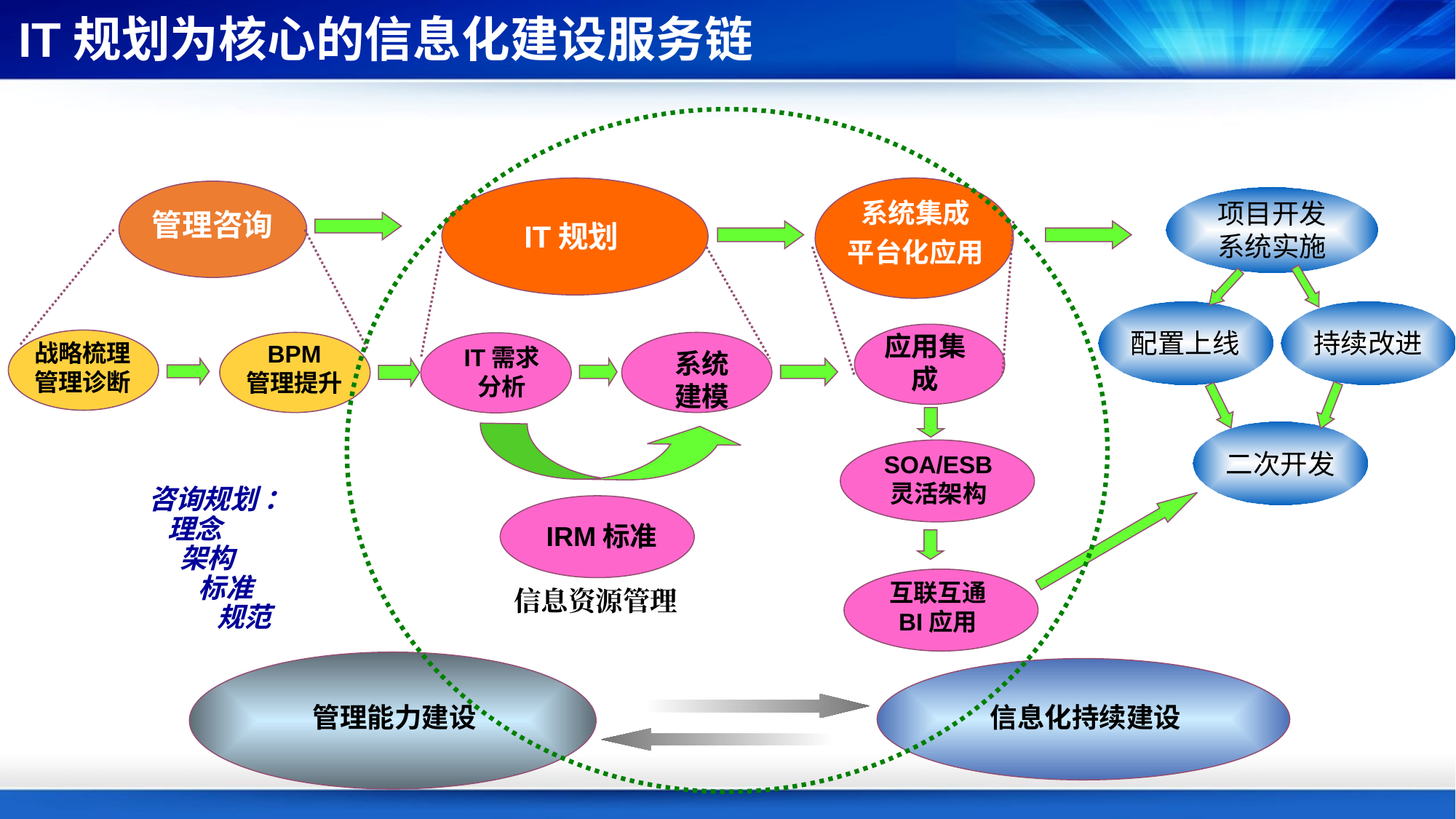

IT规划为核心的信息化建设服务链

系统集成
平台化应用
项目开发
系统实施
管理咨询

IT规划

配置上线
持续改进

应用集成

战略梳理
管理诊断
BPM
管理提升
IT需求
分析
系统
建模

二次开发

SOA/ESB
灵活架构
咨询规划 ：
  理念
    架构
       标准
          规范

IRM标准

互联互通
BI应用
信息资源管理

管理能力建设
信息化持续建设